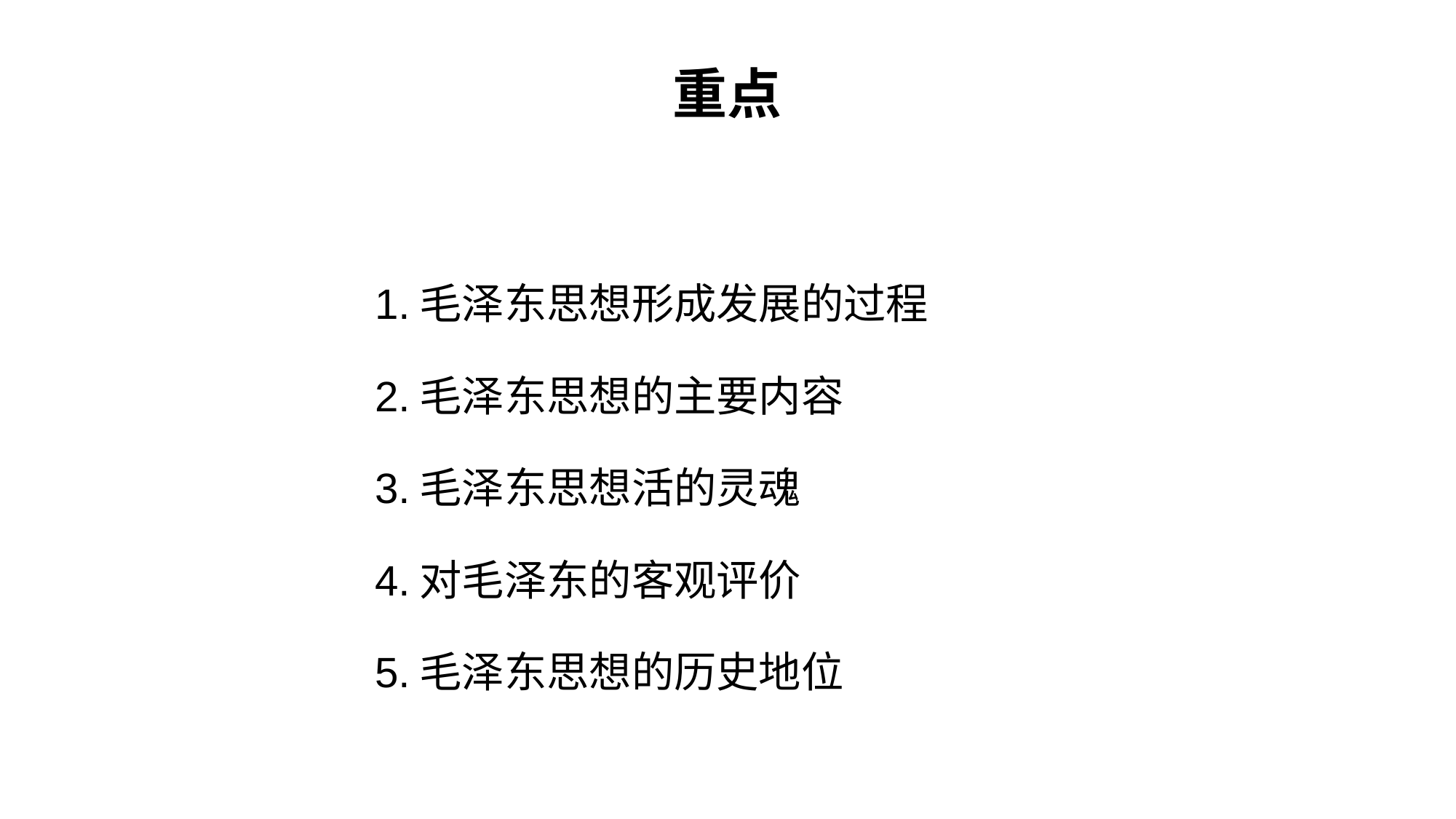

# 重点
| 1.毛泽东思想形成发展的过程 2.毛泽东思想的主要内容 3.毛泽东思想活的灵魂 4.对毛泽东的客观评价 5.毛泽东思想的历史地位 |
| --- |